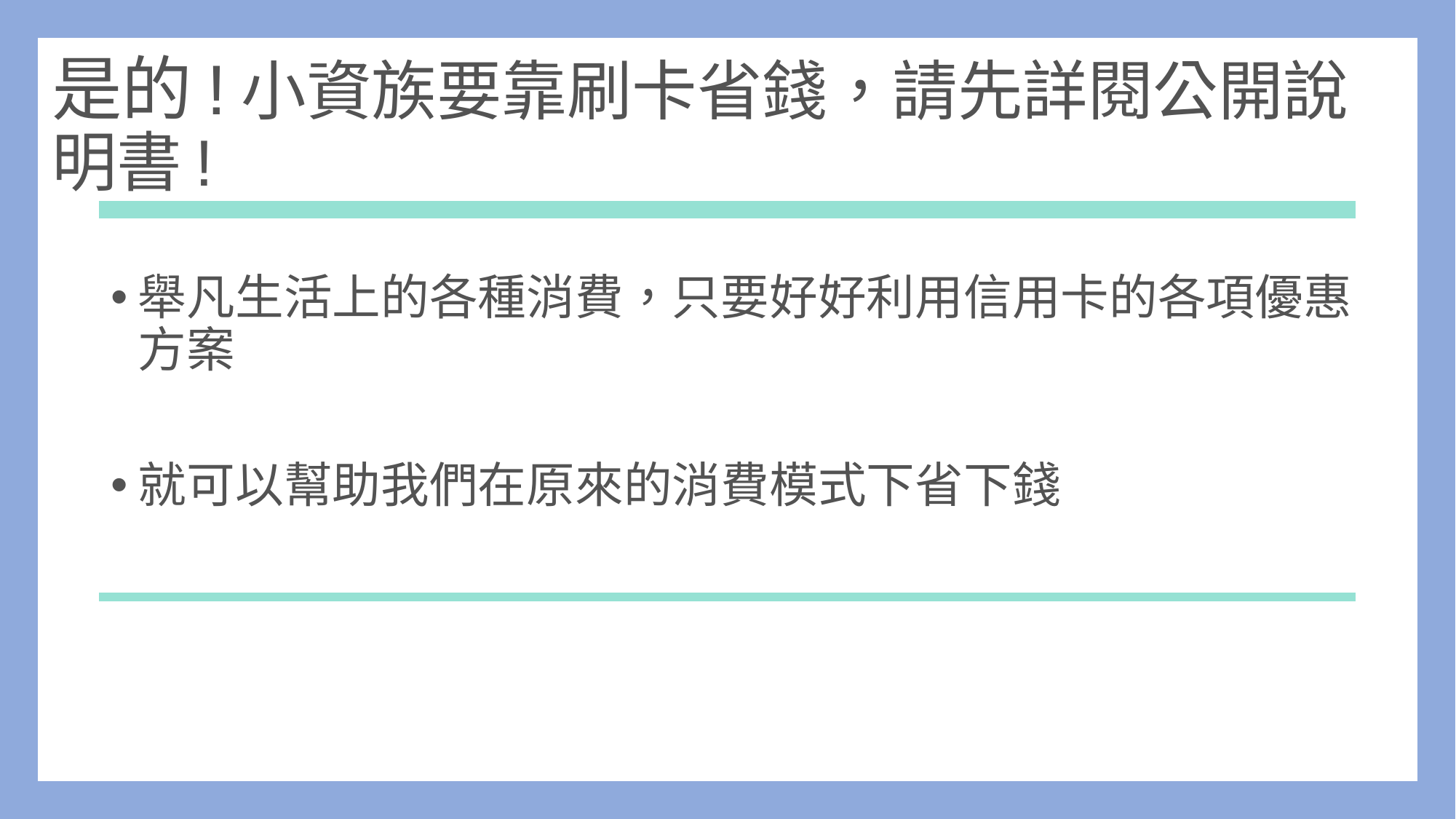

是的!小資族要靠刷卡省錢，請先詳閱公開說明書!

舉凡生活上的各種消費，只要好好利用信用卡的各項優惠方案

就可以幫助我們在原來的消費模式下省下錢